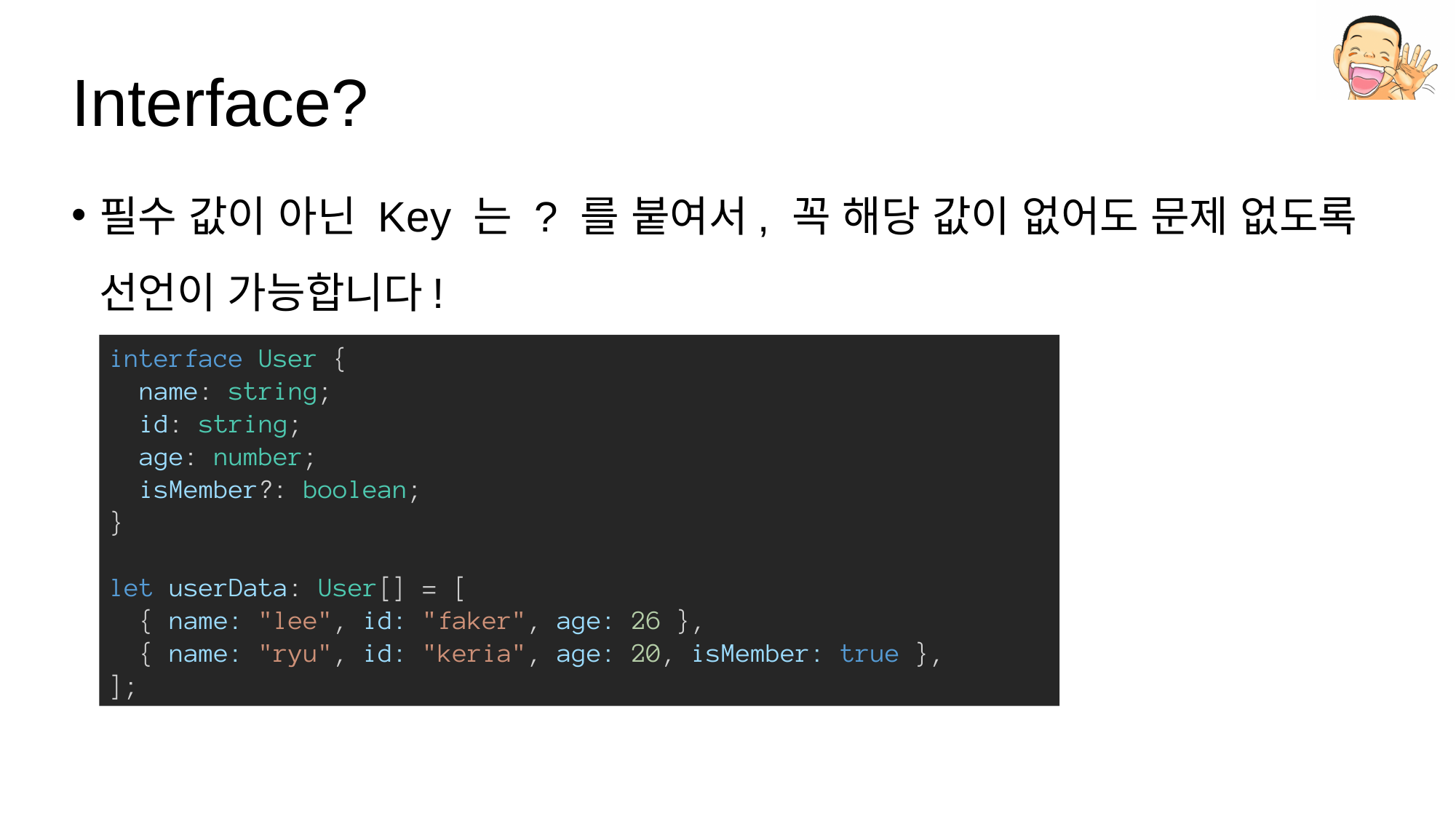

# Interface?
필수 값이 아닌 Key 는 ? 를 붙여서, 꼭 해당 값이 없어도 문제 없도록 선언이 가능합니다!
interface User {
  name: string;
  id: string;
  age: number;
  isMember?: boolean;
}
let userData: User[] = [
  { name: "lee", id: "faker", age: 26 },
  { name: "ryu", id: "keria", age: 20, isMember: true },
];